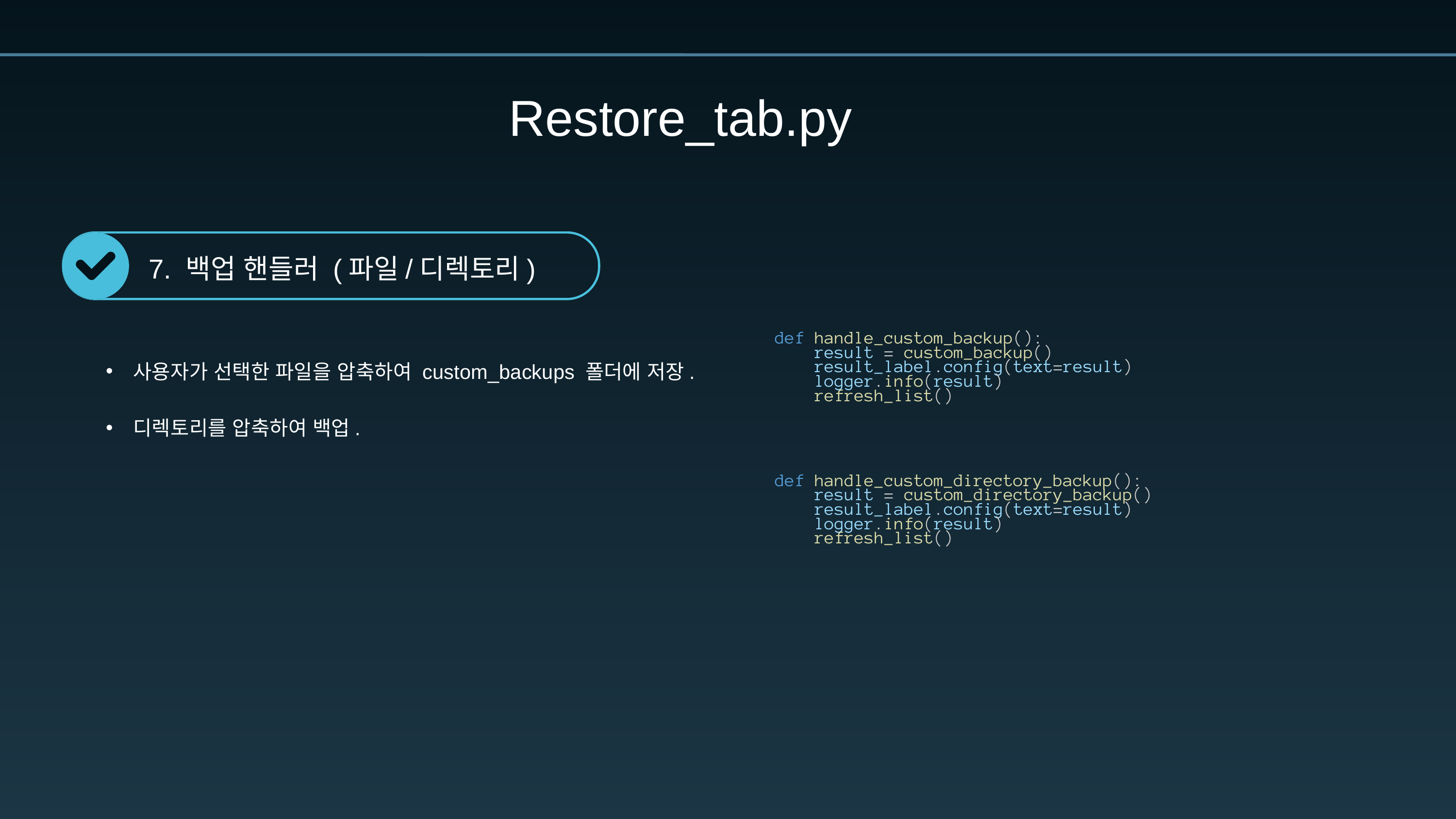

Restore_tab.py

7. 백업 핸들러 (파일/디렉토리)
    def handle_custom_backup():
        result = custom_backup()
        result_label.config(text=result)
        logger.info(result)
        refresh_list()
사용자가 선택한 파일을 압축하여 custom_backups 폴더에 저장.

디렉토리를 압축하여 백업.
    def handle_custom_directory_backup():
        result = custom_directory_backup()
        result_label.config(text=result)
        logger.info(result)
        refresh_list()